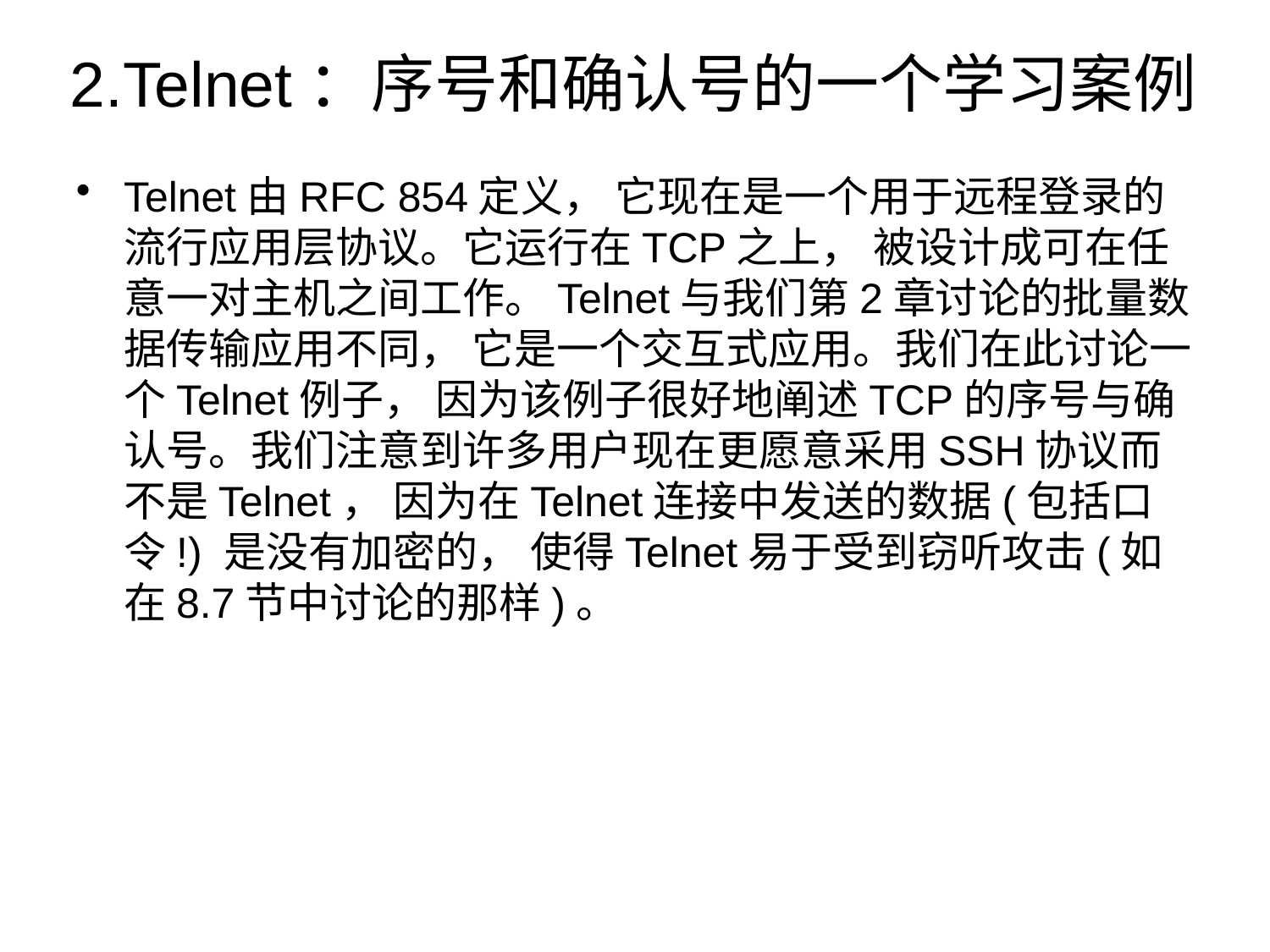

# 2.Telnet：序号和确认号的一个学习案例
Telnet由RFC 854定义， 它现在是一个用于远程登录的流行应用层协议。它运行在TCP之上， 被设计成可在任意一对主机之间工作。Telnet与我们第2章讨论的批量数据传输应用不同， 它是一个交互式应用。我们在此讨论一个Telnet例子， 因为该例子很好地阐述TCP的序号与确认号。我们注意到许多用户现在更愿意采用SSH协议而不是Telnet， 因为在Telnet连接中发送的数据(包括口令!) 是没有加密的， 使得Telnet易于受到窃听攻击(如在8.7节中讨论的那样)。